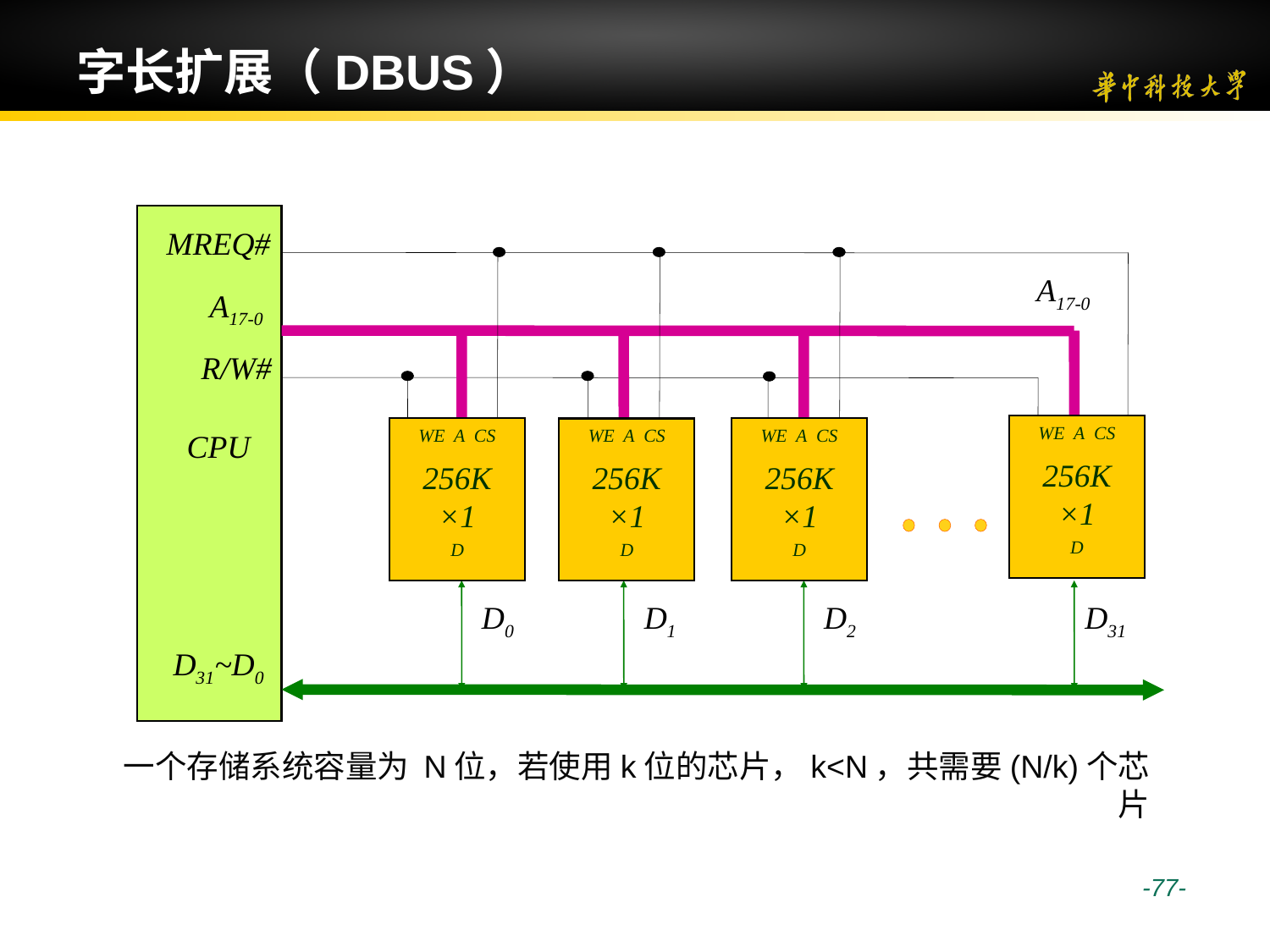

# 字长扩展（DBUS）

MREQ#
A17-0
R/W#
CPU
D31~D0

A17-0

WE  A  CS
256K
×1
D

WE  A  CS
256K
×1
D

WE  A  CS
256K
×1
D

WE  A  CS
256K
×1
D

D0
D1
D2
D31

一个存储系统容量为 N位，若使用k位的芯片，k<N，共需要(N/k)个芯片
 -77-